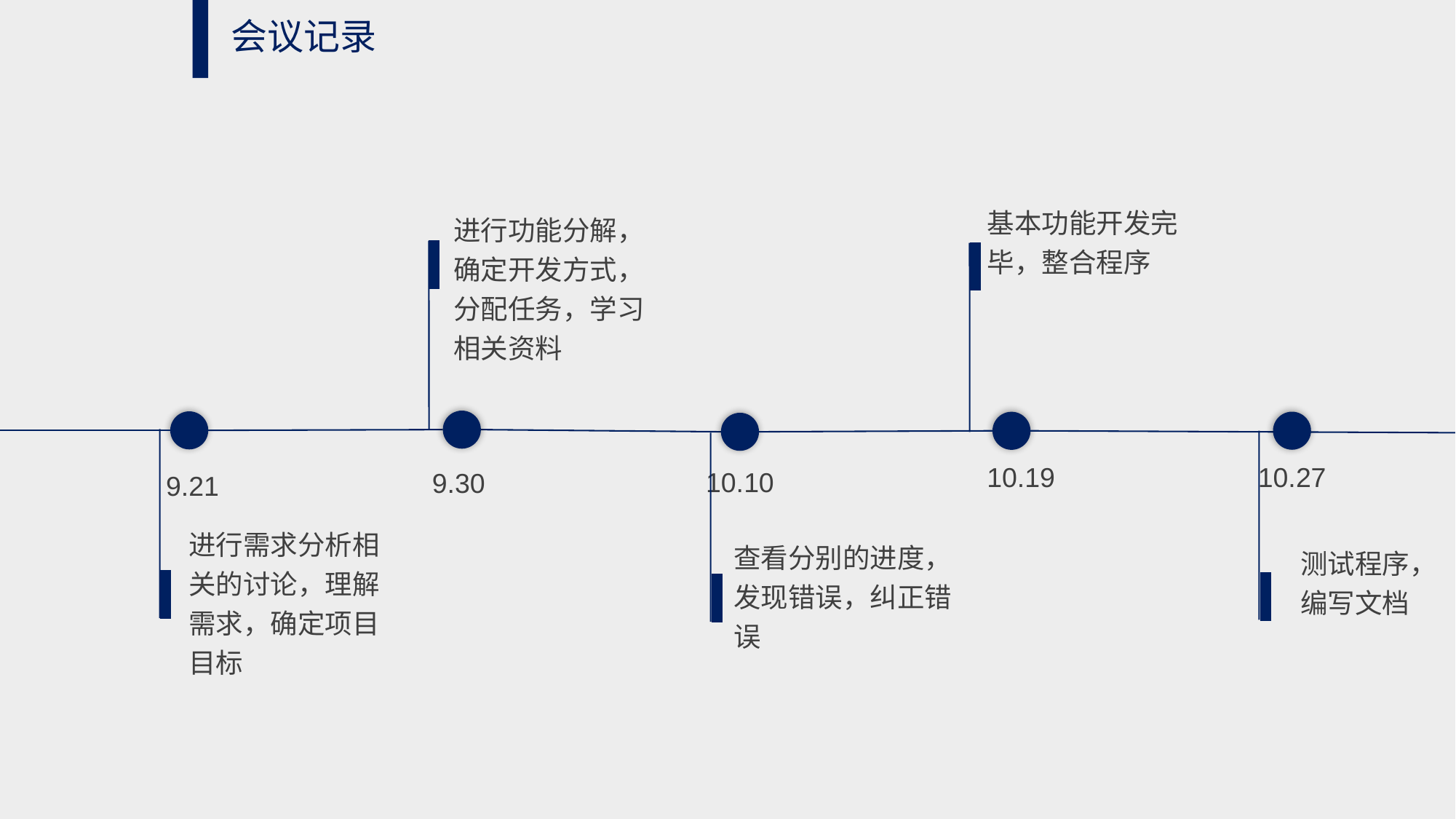

会议记录
基本功能开发完毕，整合程序
进行功能分解，确定开发方式，分配任务，学习相关资料

10.27
10.19
10.10
9.30
9.21
进行需求分析相关的讨论，理解需求，确定项目目标
查看分别的进度，发现错误，纠正错误
测试程序，编写文档